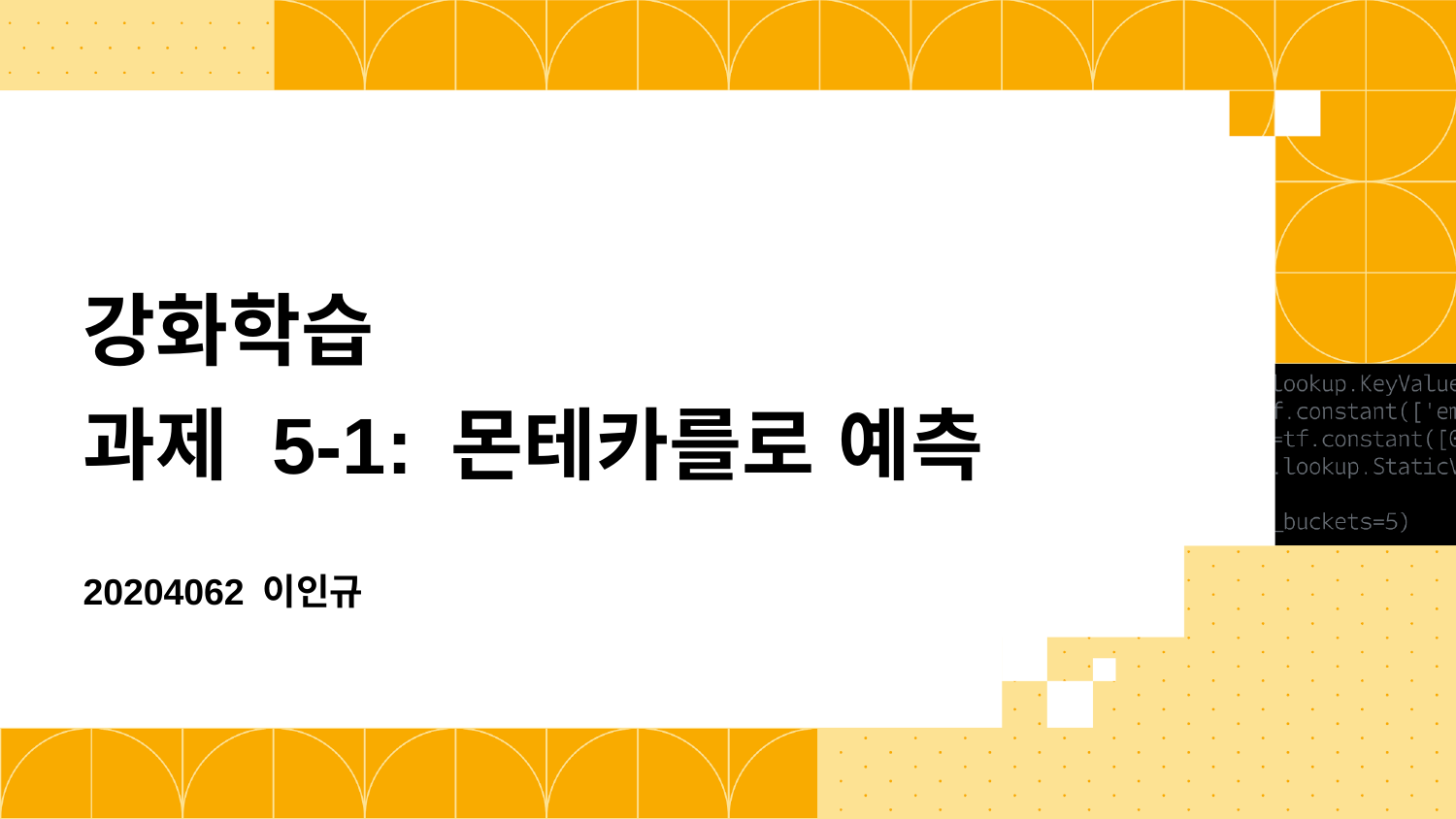

# 강화학습 과제 5-1: 몬테카를로 예측
20204062 이인규